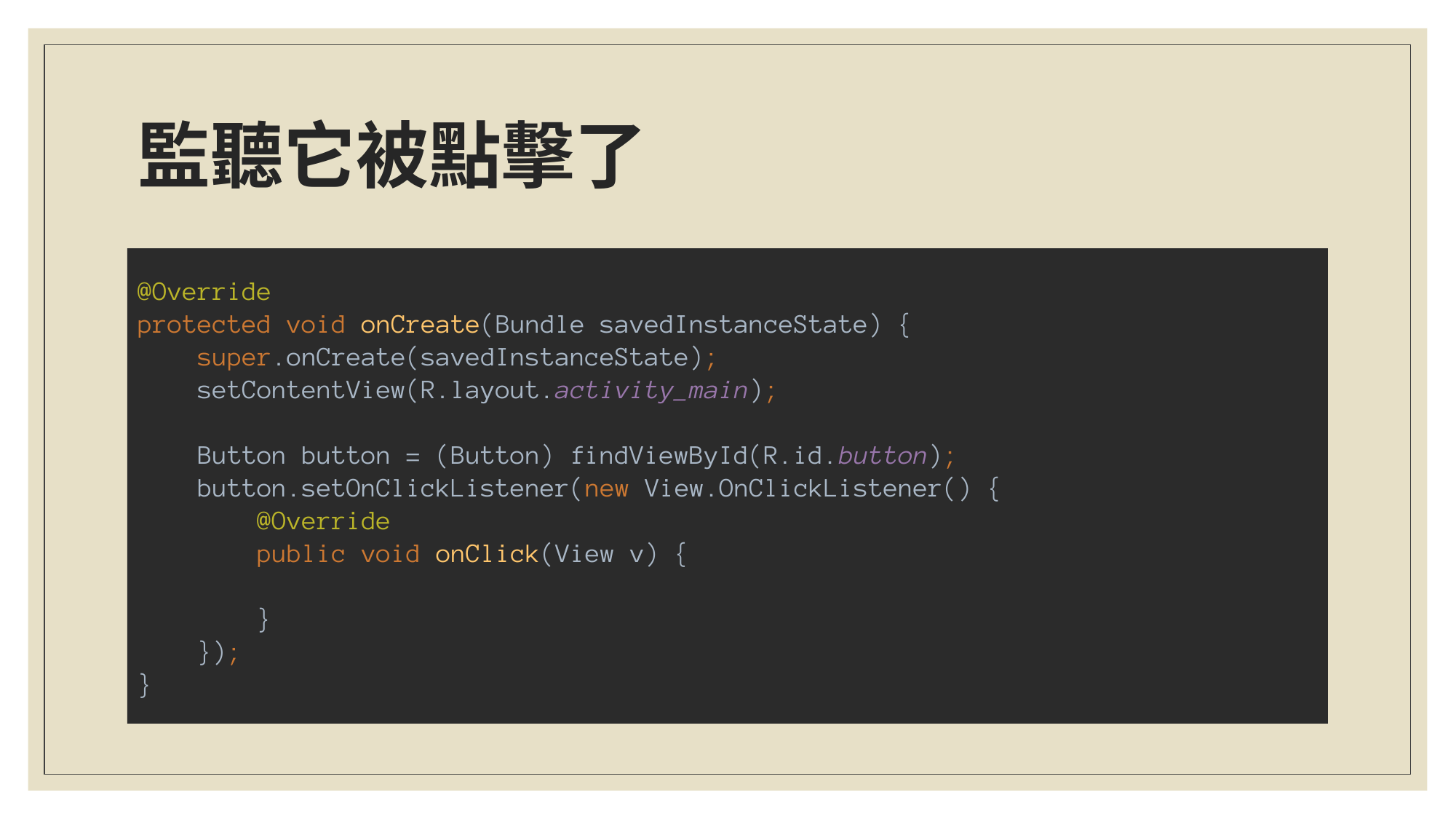

# 監聽它被點擊了
@Override
protected void onCreate(Bundle savedInstanceState) {
    super.onCreate(savedInstanceState);
    setContentView(R.layout.activity_main);
    Button button = (Button) findViewById(R.id.button);
    button.setOnClickListener(new View.OnClickListener() {
        @Override
        public void onClick(View v) {
        }
    });
}